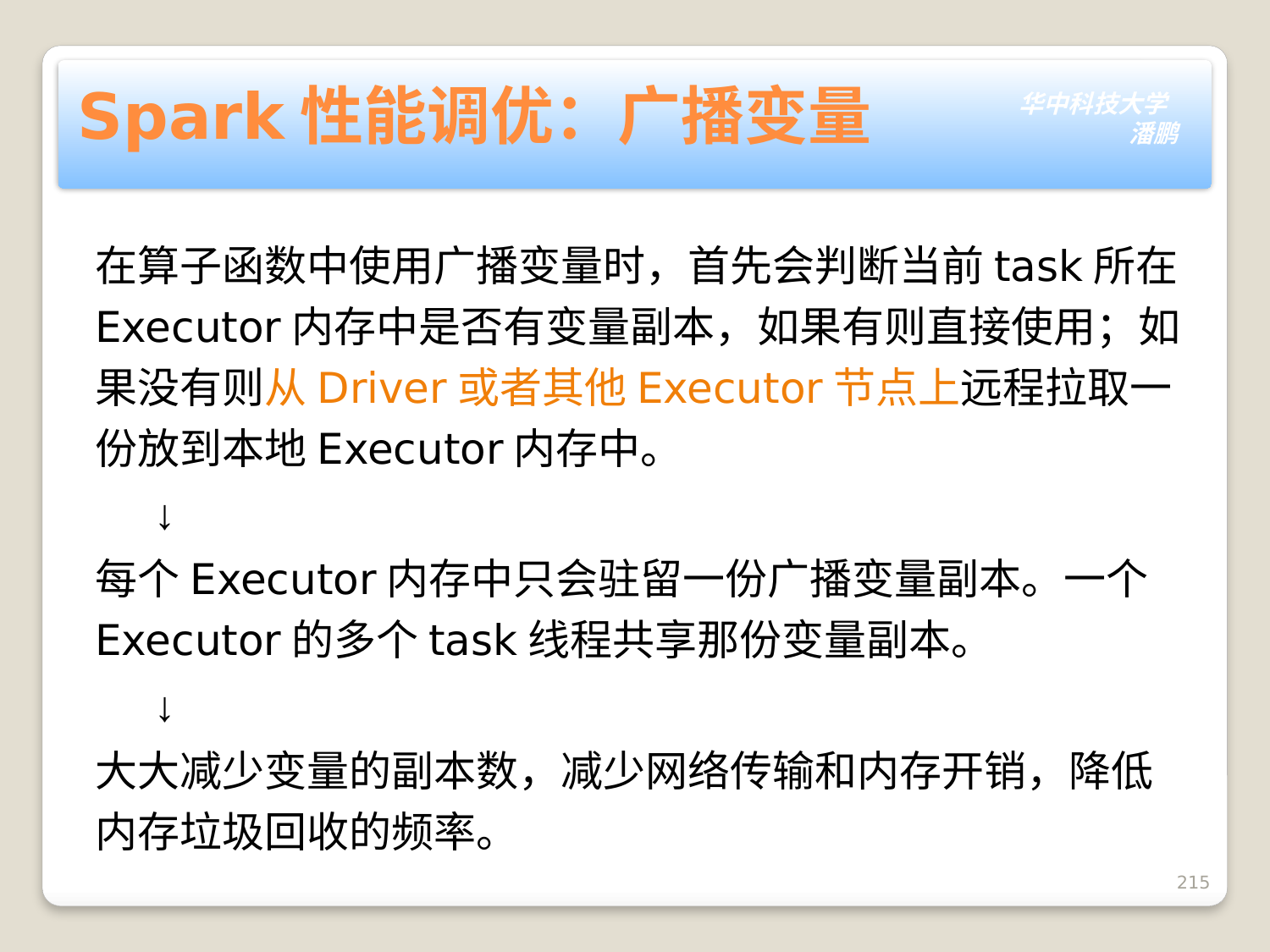

# Spark性能调优：广播变量
在算子函数中使用广播变量时，首先会判断当前task所在Executor内存中是否有变量副本，如果有则直接使用；如果没有则从Driver或者其他Executor节点上远程拉取一份放到本地Executor内存中。
     ↓
每个Executor内存中只会驻留一份广播变量副本。一个Executor的多个task线程共享那份变量副本。
     ↓
大大减少变量的副本数，减少网络传输和内存开销，降低内存垃圾回收的频率。
215